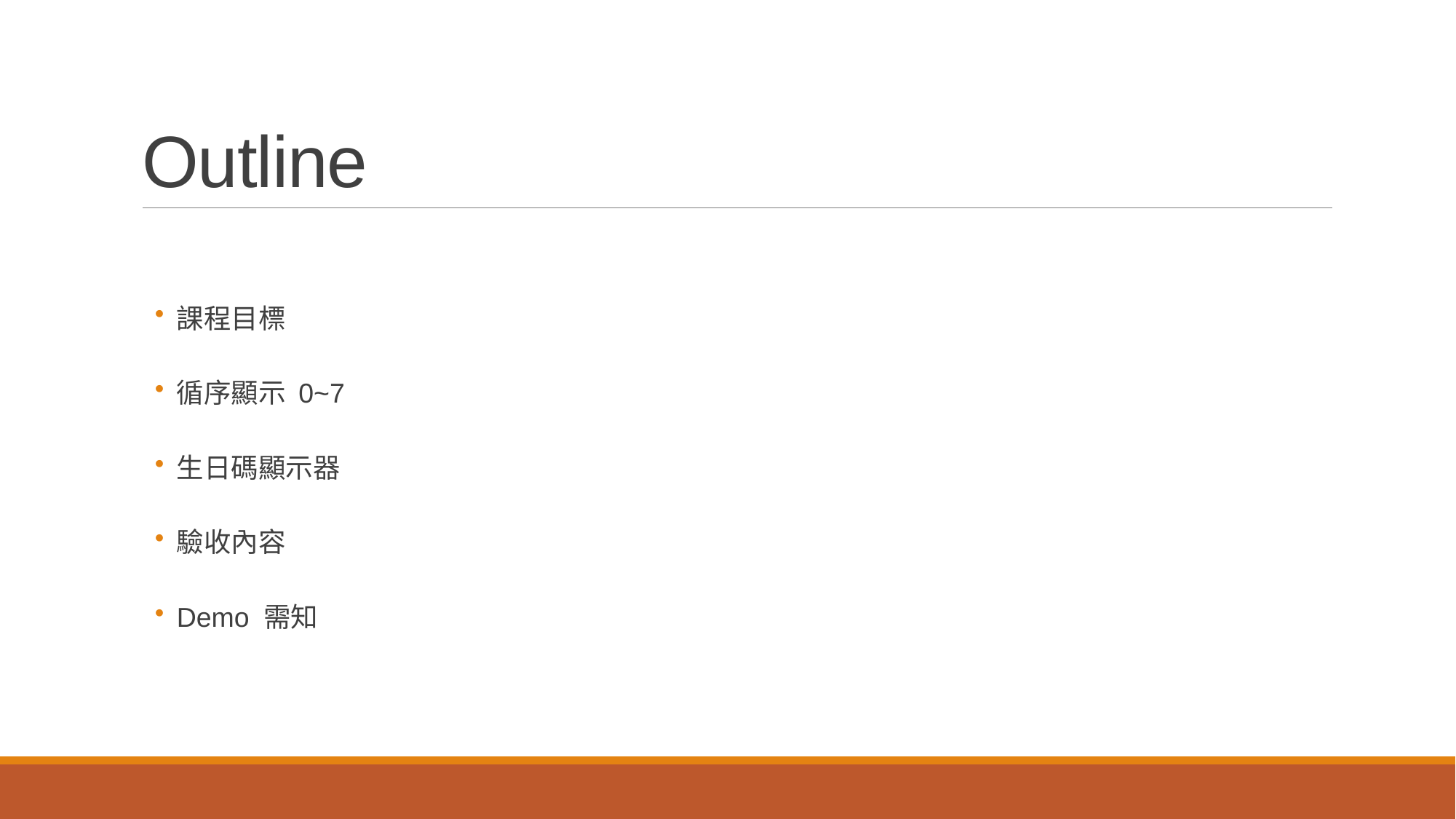

# Outline

課程目標
循序顯示 0~7
生日碼顯示器
驗收內容
Demo 需知